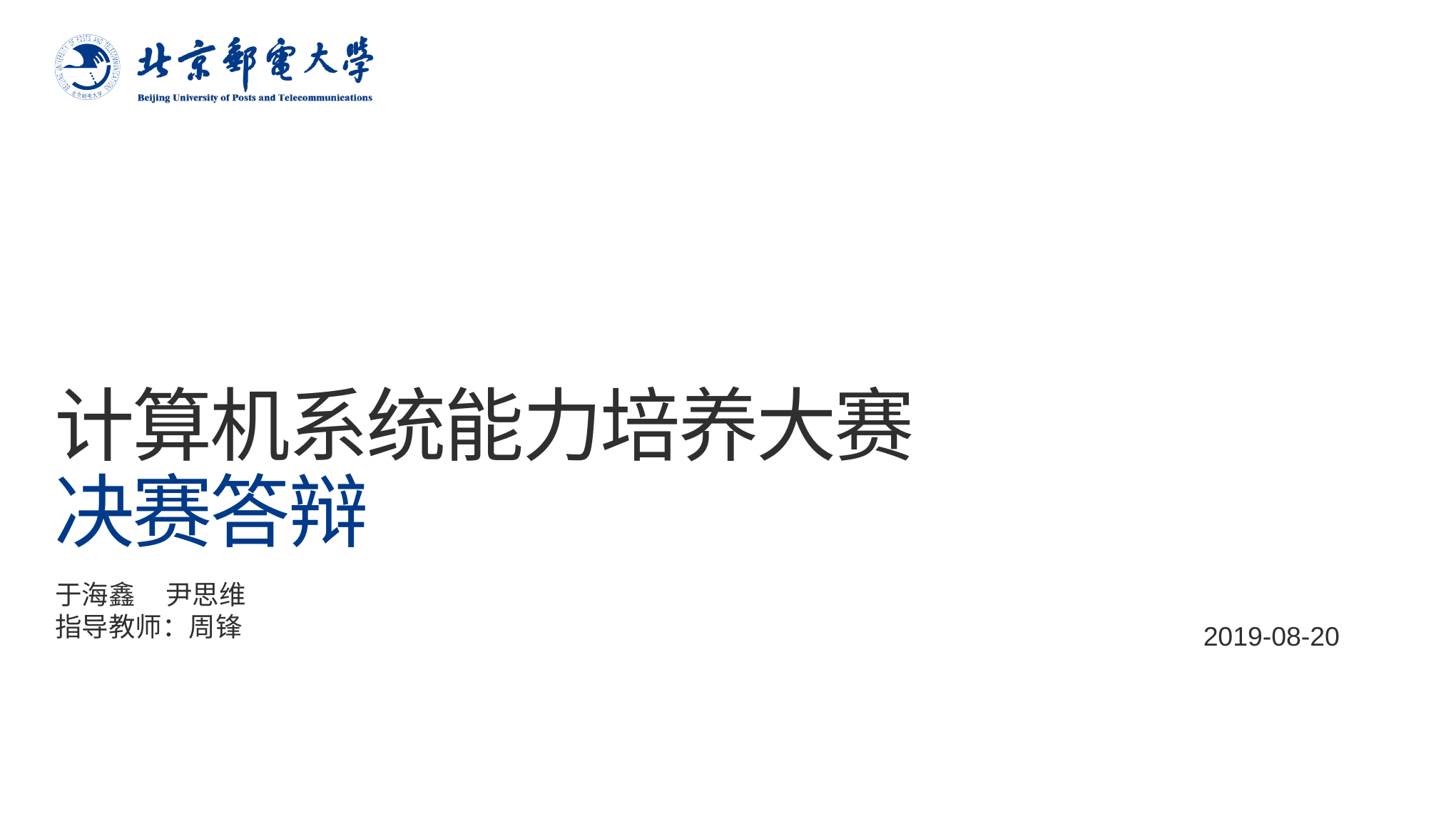

# 计算机系统能力培养大赛 决赛答辩
于海鑫     尹思维
指导教师：周锋
2019-08-20